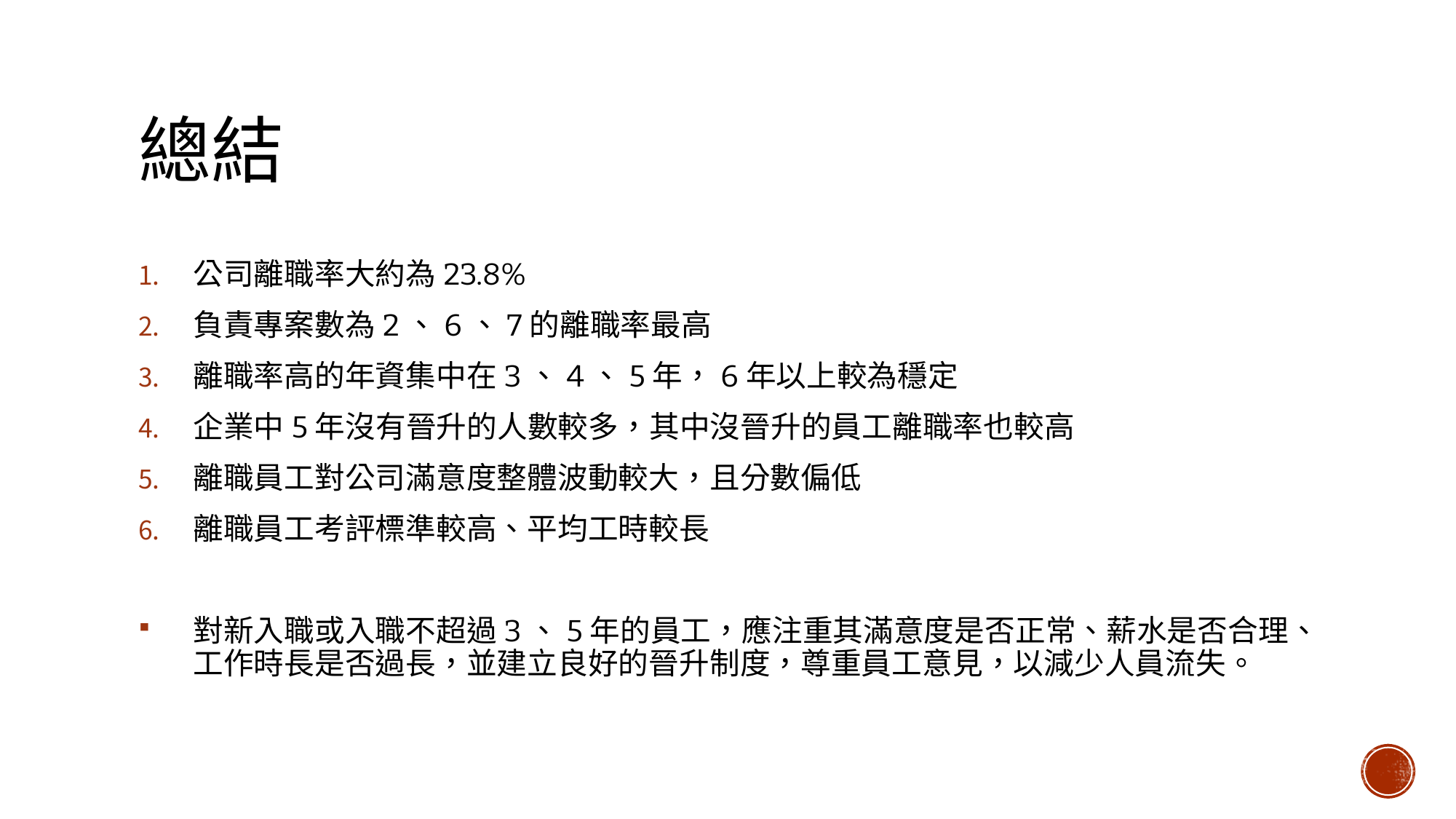

# 總結
公司離職率大約為23.8%
負責專案數為2、6、7的離職率最高
離職率高的年資集中在3、4、5年，6年以上較為穩定
企業中5年沒有晉升的人數較多，其中沒晉升的員工離職率也較高
離職員工對公司滿意度整體波動較大，且分數偏低
離職員工考評標準較高、平均工時較長

對新入職或入職不超過3、5年的員工，應注重其滿意度是否正常、薪水是否合理、工作時長是否過長，並建立良好的晉升制度，尊重員工意見，以減少人員流失。